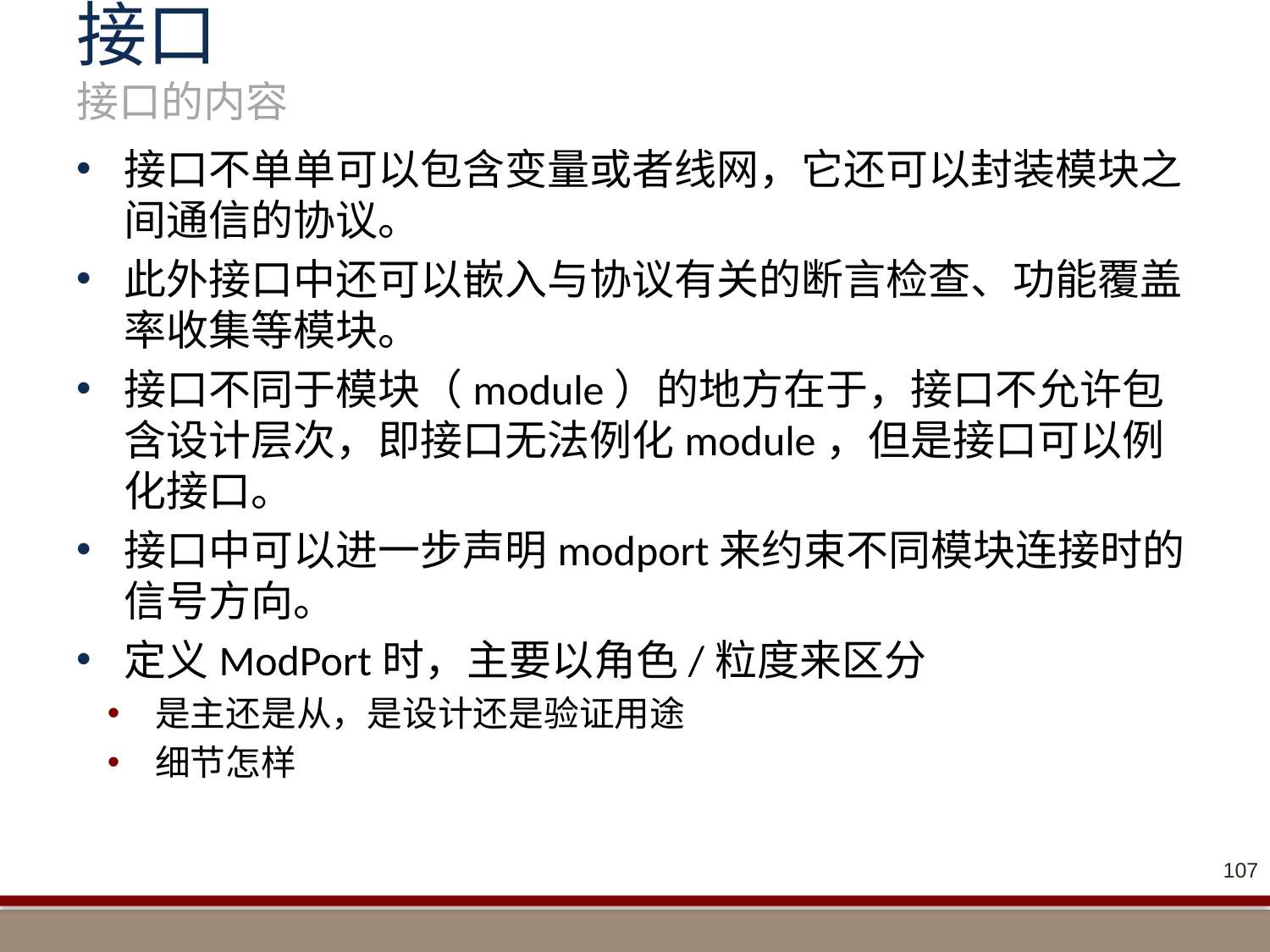

# 接口 接口的内容
接口不单单可以包含变量或者线网，它还可以封装模块之间通信的协议。
此外接口中还可以嵌入与协议有关的断言检查、功能覆盖率收集等模块。
接口不同于模块（module）的地方在于，接口不允许包含设计层次，即接口无法例化module，但是接口可以例化接口。
接口中可以进一步声明modport来约束不同模块连接时的信号方向。
定义ModPort时，主要以角色/粒度来区分
是主还是从，是设计还是验证用途
细节怎样
107